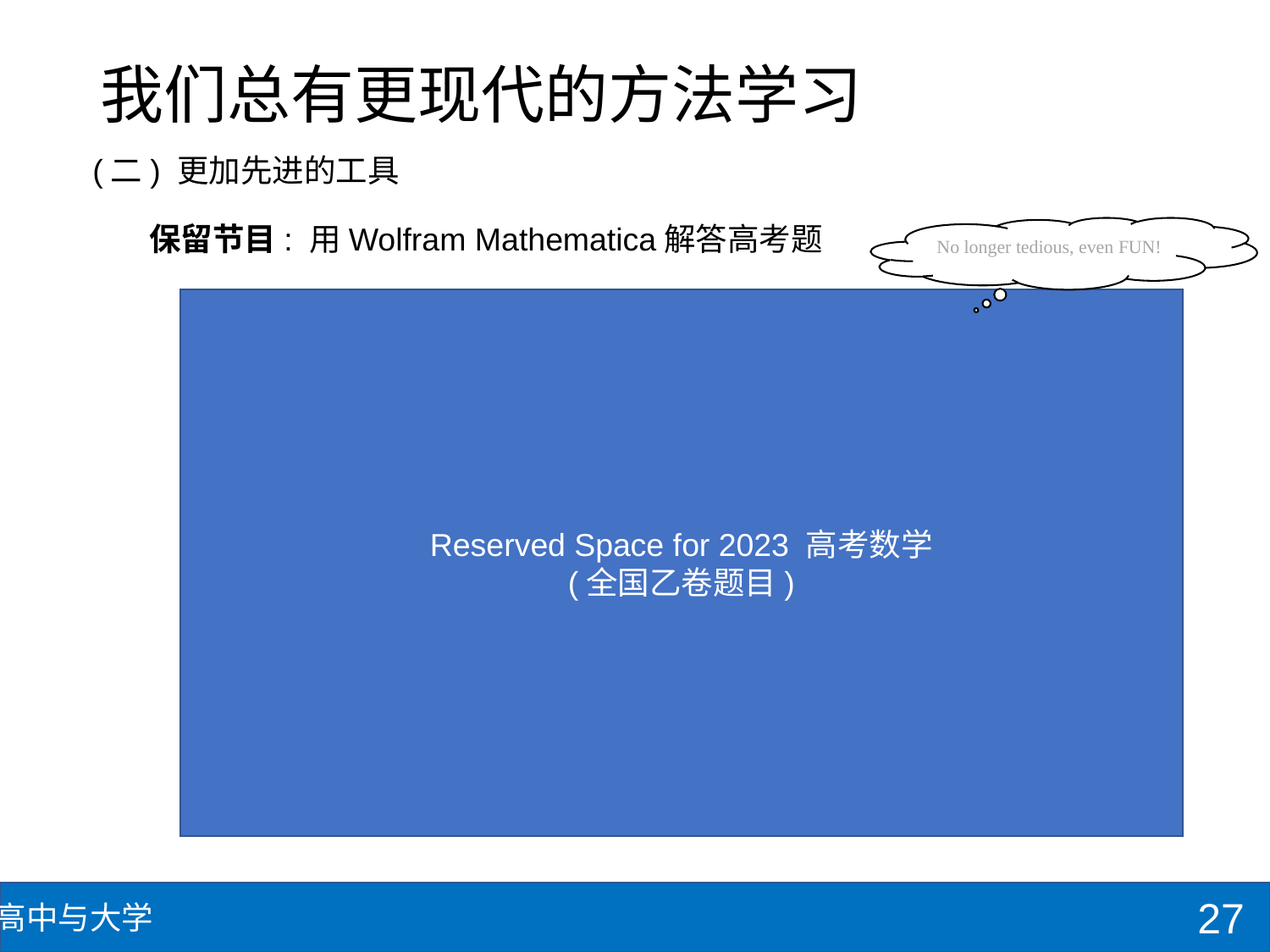

# 我们总有更现代的方法学习
(二) 更加先进的工具
保留节目: 用Wolfram Mathematica解答高考题
No longer tedious, even FUN!
Reserved Space for 2023 高考数学
(全国乙卷题目)
27